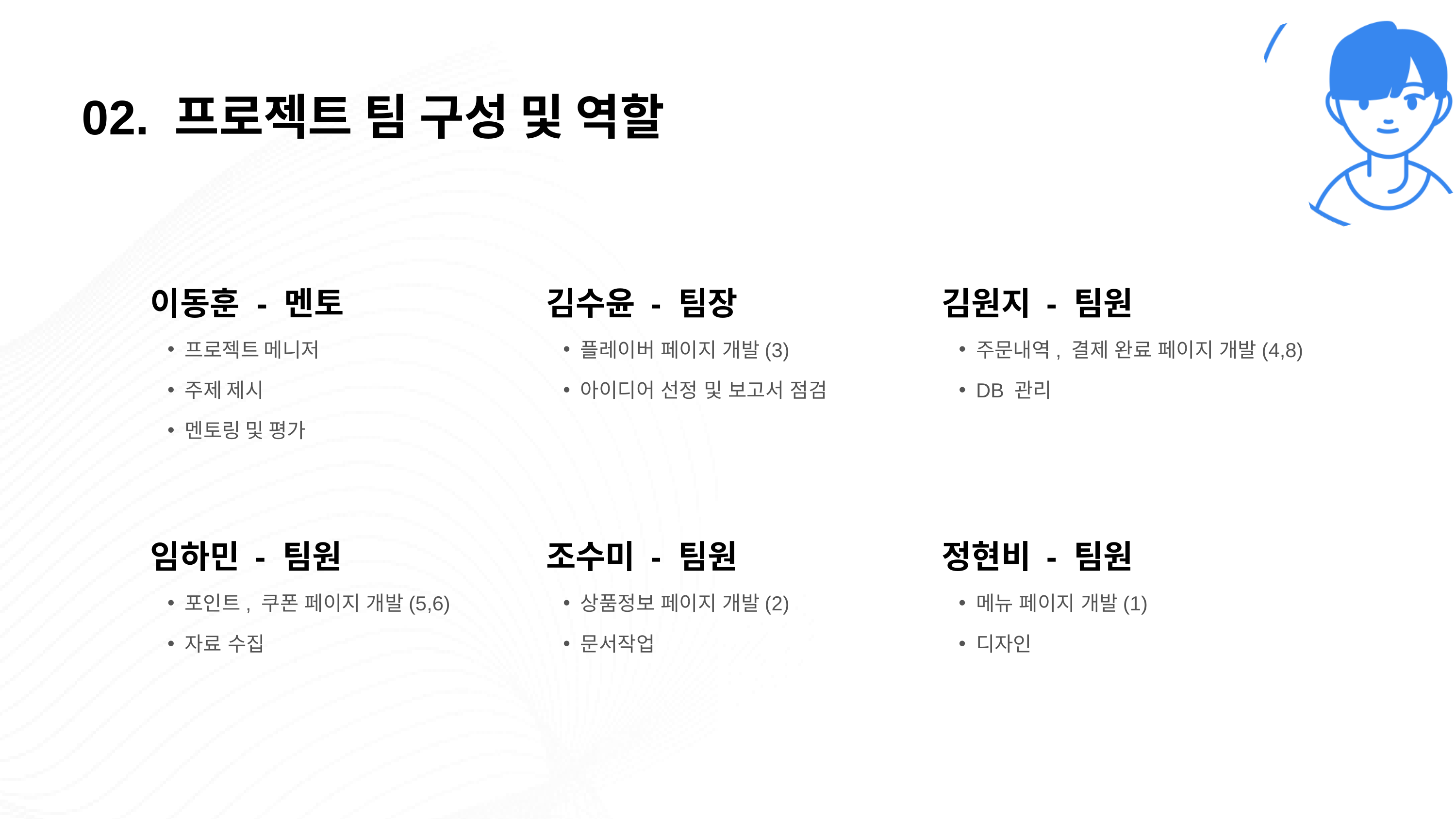

02. 프로젝트 팀 구성 및 역할

이동훈 - 멘토
프로젝트 메니저
주제 제시
멘토링 및 평가
김수윤 - 팀장
플레이버 페이지 개발(3)
아이디어 선정 및 보고서 점검
김원지 - 팀원
주문내역, 결제 완료 페이지 개발(4,8)
DB 관리
임하민 - 팀원
포인트, 쿠폰 페이지 개발(5,6)
자료 수집
조수미 - 팀원
상품정보 페이지 개발(2)
문서작업
정현비 - 팀원
메뉴 페이지 개발(1)
디자인